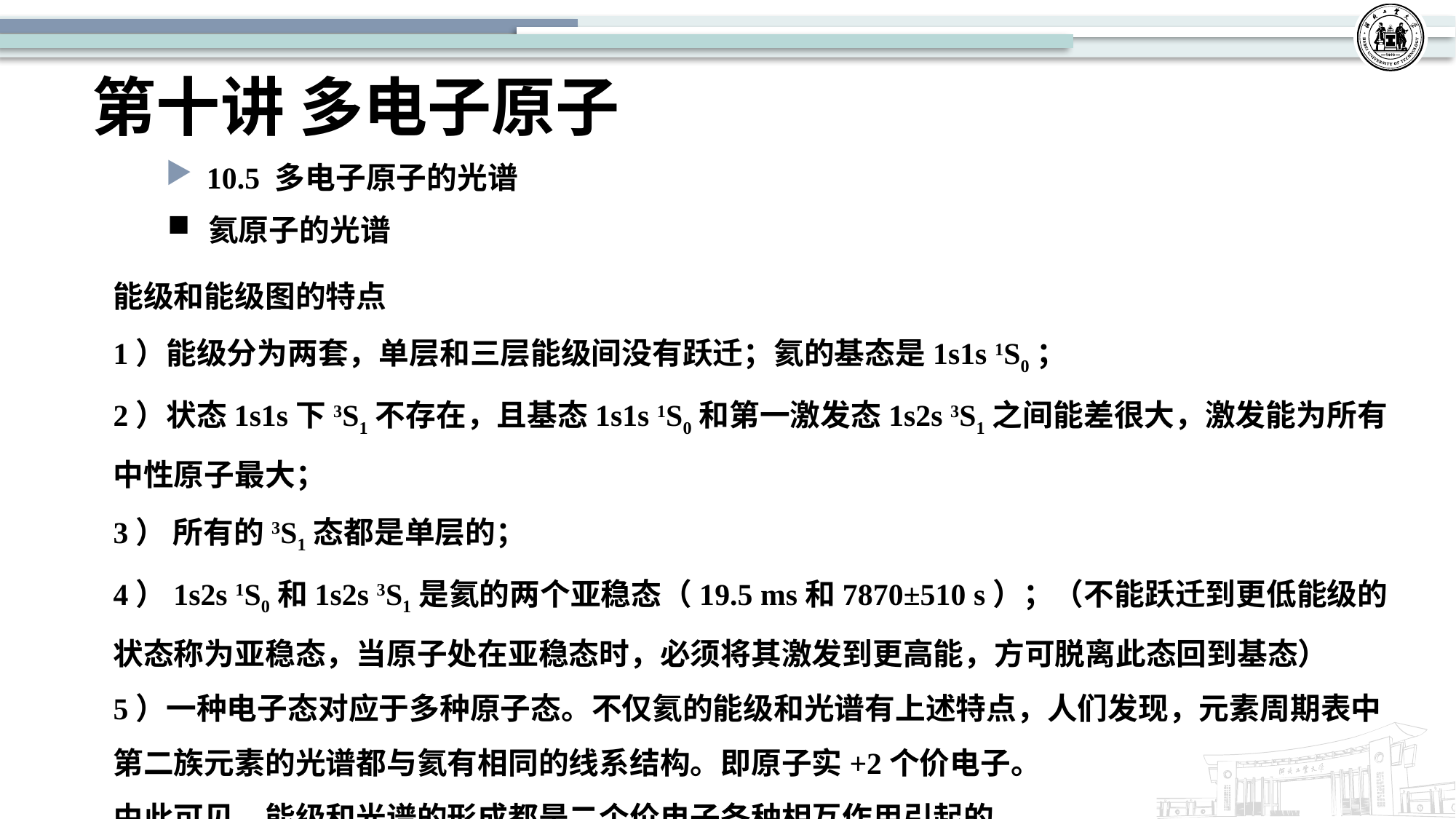

# 第十讲 多电子原子
10.5 多电子原子的光谱
氦原子的光谱
能级和能级图的特点
1）能级分为两套，单层和三层能级间没有跃迁；氦的基态是1s1s 1S0；
2）状态1s1s下3S1不存在，且基态1s1s 1S0和第一激发态1s2s 3S1之间能差很大，激发能为所有中性原子最大；
3） 所有的3S1态都是单层的；
4）1s2s 1S0和1s2s 3S1是氦的两个亚稳态（19.5 ms和7870±510 s）；（不能跃迁到更低能级的状态称为亚稳态，当原子处在亚稳态时，必须将其激发到更高能，方可脱离此态回到基态）
5）一种电子态对应于多种原子态。不仅氦的能级和光谱有上述特点，人们发现，元素周期表中第二族元素的光谱都与氦有相同的线系结构。即原子实+2个价电子。
由此可见，能级和光谱的形成都是二个价电子各种相互作用引起的.